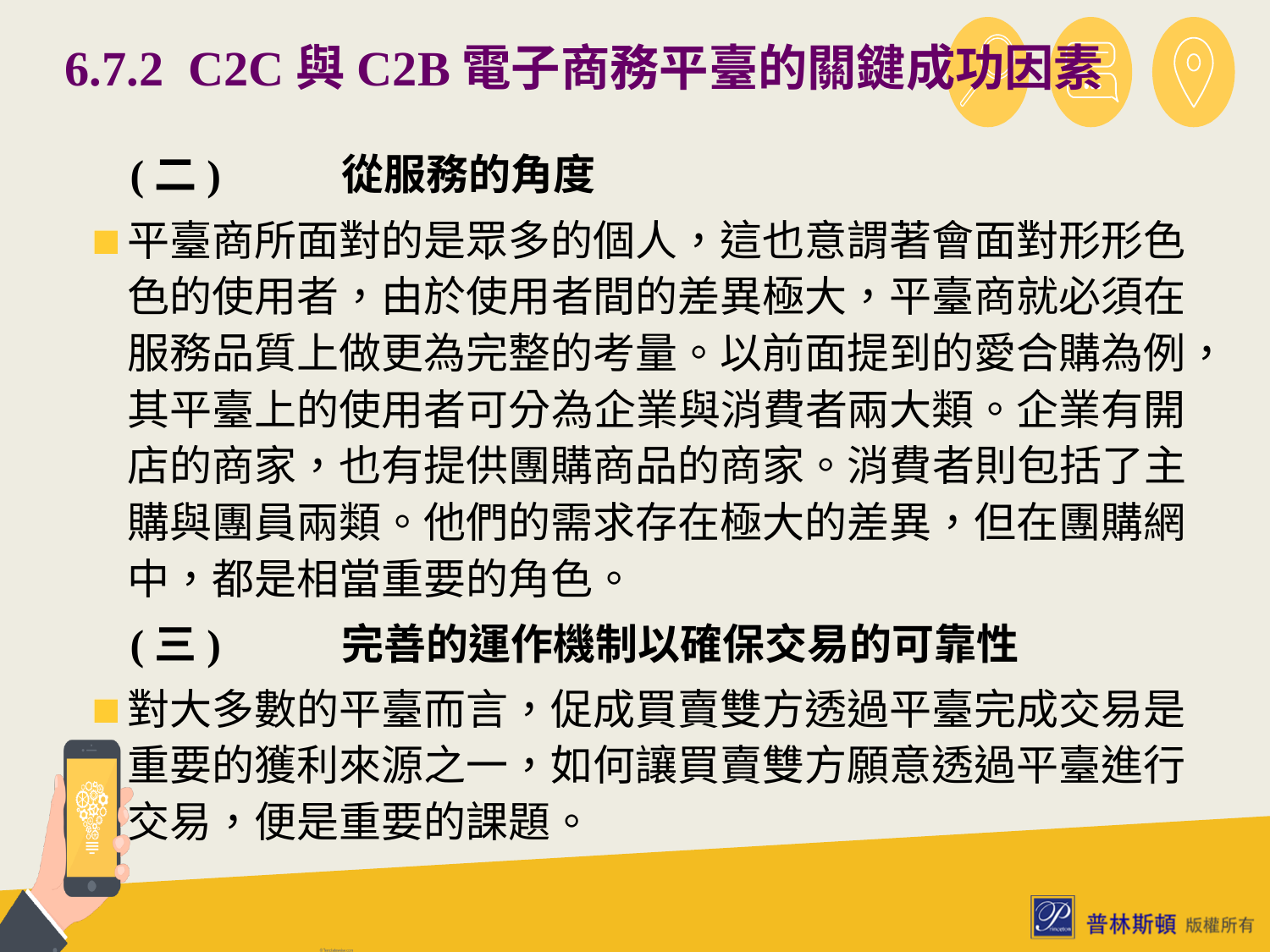

# 6.7.2  C2C與C2B電子商務平臺的關鍵成功因素
    (二)	從服務的角度
平臺商所面對的是眾多的個人，這也意謂著會面對形形色色的使用者，由於使用者間的差異極大，平臺商就必須在服務品質上做更為完整的考量。以前面提到的愛合購為例，其平臺上的使用者可分為企業與消費者兩大類。企業有開店的商家，也有提供團購商品的商家。消費者則包括了主購與團員兩類。他們的需求存在極大的差異，但在團購網中，都是相當重要的角色。
    (三)	完善的運作機制以確保交易的可靠性
對大多數的平臺而言，促成買賣雙方透過平臺完成交易是重要的獲利來源之一，如何讓買賣雙方願意透過平臺進行交易，便是重要的課題。